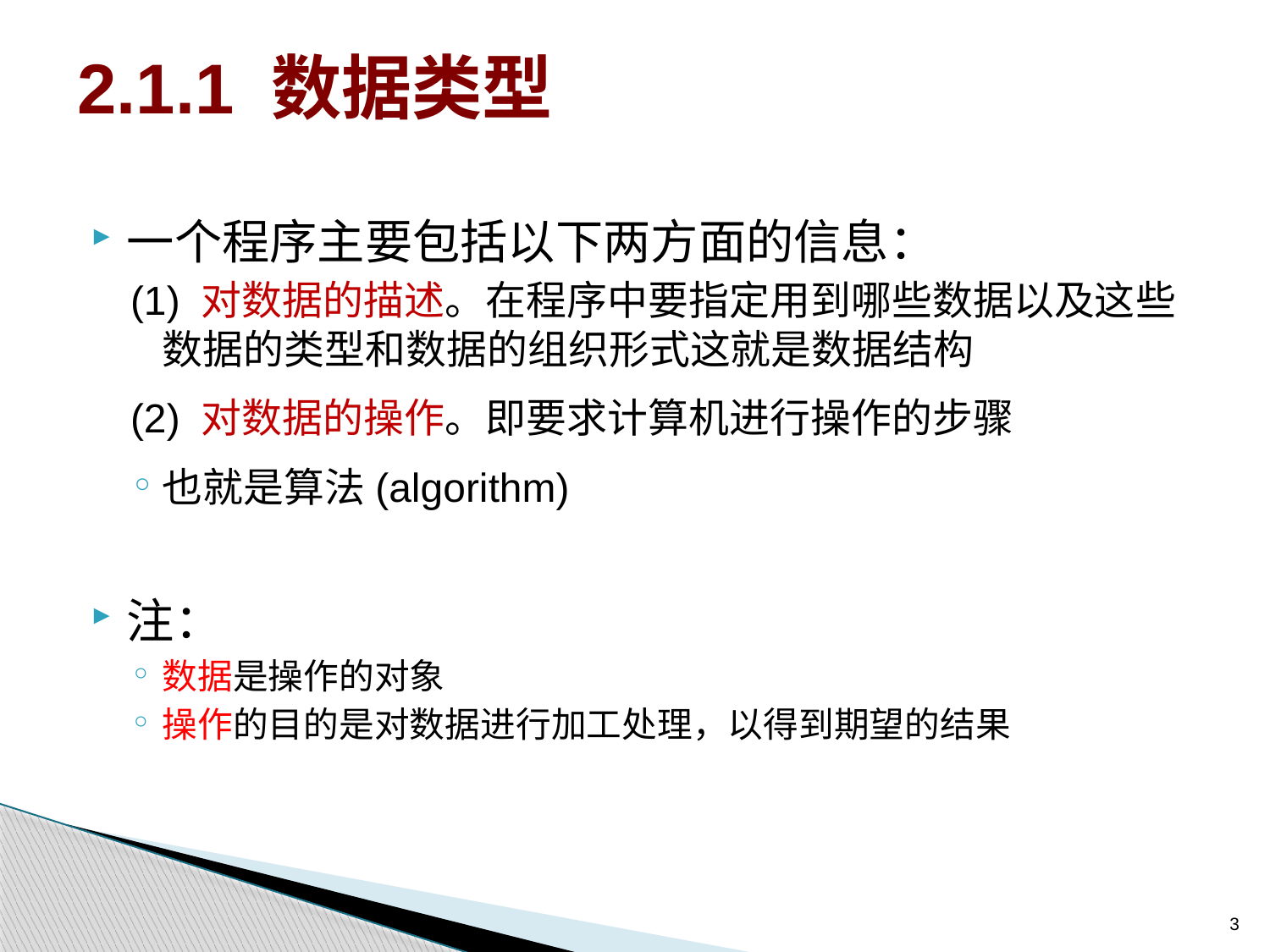

# 2.1.1 数据类型
一个程序主要包括以下两方面的信息：
(1) 对数据的描述。在程序中要指定用到哪些数据以及这些数据的类型和数据的组织形式这就是数据结构
(2) 对数据的操作。即要求计算机进行操作的步骤
也就是算法(algorithm)

注：
数据是操作的对象
操作的目的是对数据进行加工处理，以得到期望的结果

3